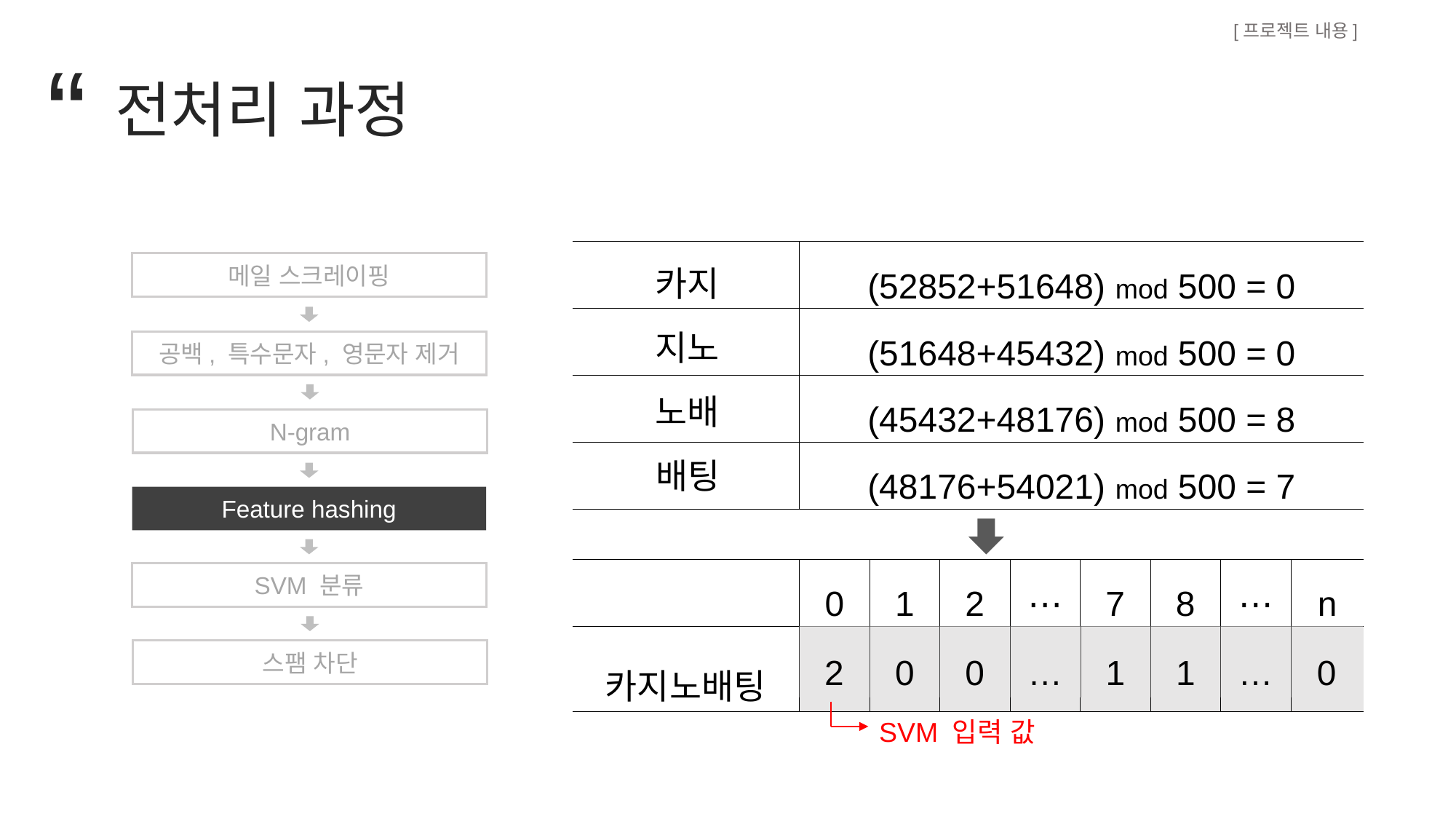

[프로젝트 내용]
“
전처리 과정
|  | (52852+51648) mod 500 = 0 |  |  |  |  |  |  |  |
| --- | --- | --- | --- | --- | --- | --- | --- | --- |
|  | (51648+45432) mod 500 = 0 |  |  |  |  |  |  |  |
|  | (45432+48176) mod 500 = 8 |  |  |  |  |  |  |  |
|  | (48176+54021) mod 500 = 7 |  |  |  |  |  |  |  |
|  |  |  |  |  |  |  |  |  |
|  | 0 | 1 | 2 | ⋯ | 7 | 8 | ⋯ | n |
| 카지노배팅 | 2 | 0 | 0 | … | 1 | 1 | … | 0 |
메일 스크레이핑
카지

지노
공백, 특수문자, 영문자 제거

노배
N-gram
배팅

Feature hashing

SVM 분류

| 2 | 0 | 0 | … | 1 | 1 | … | 0 |
| --- | --- | --- | --- | --- | --- | --- | --- |
스팸 차단
SVM 입력 값